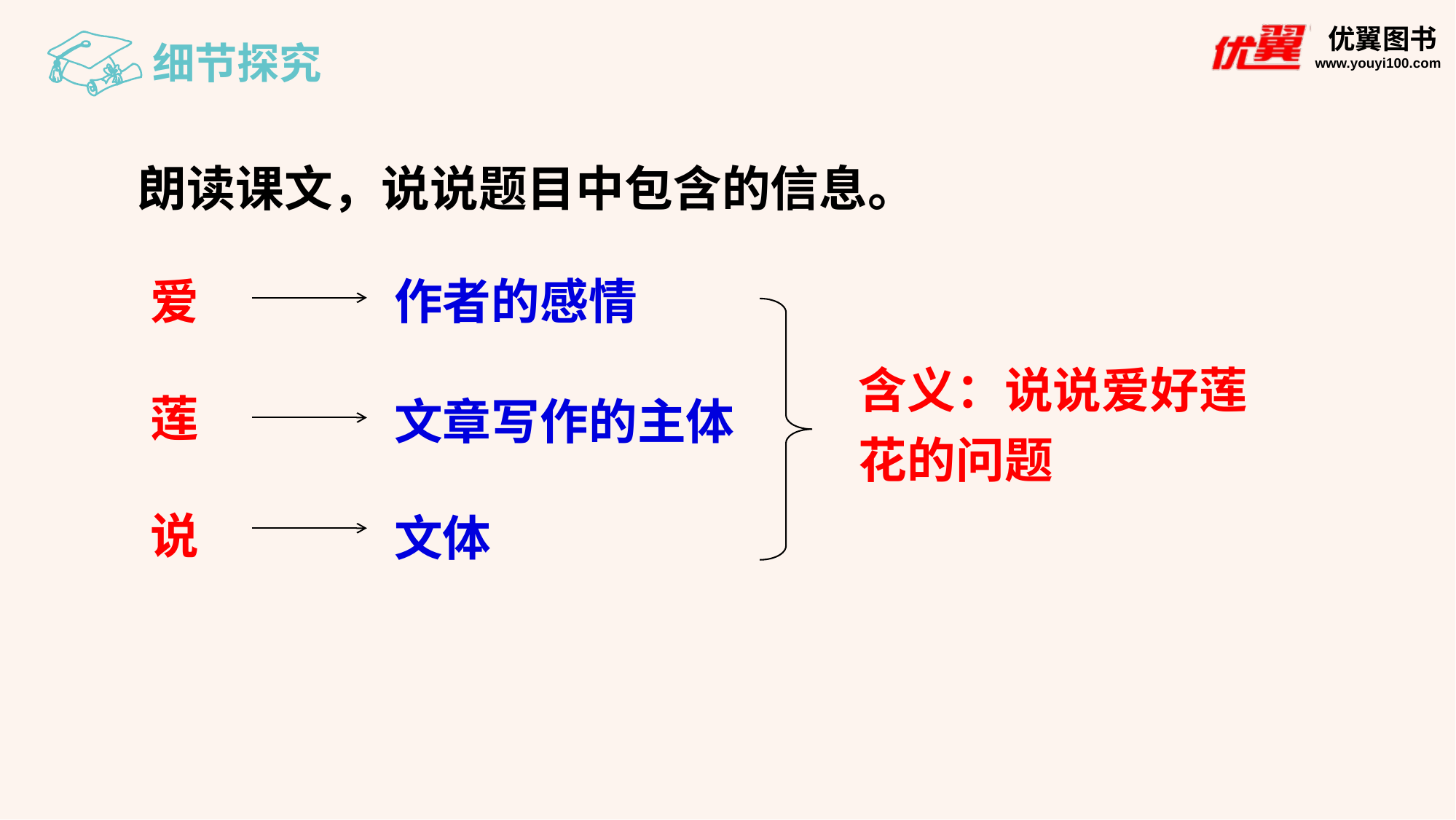

细节探究
朗读课文，说说题目中包含的信息。
爱

莲

说
作者的感情

含义：说说爱好莲花的问题
文章写作的主体
文体